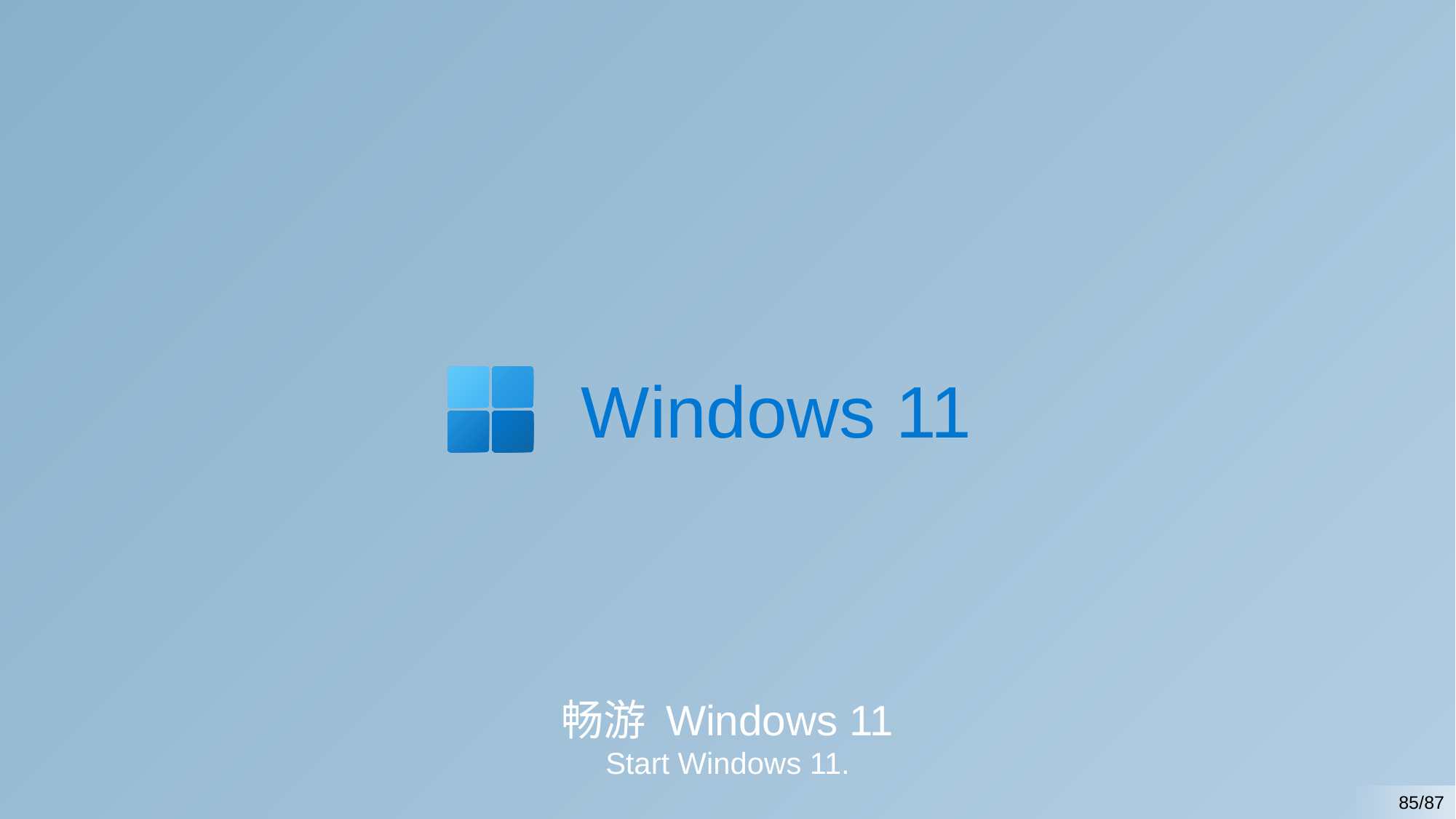

Windows 11

畅游 Windows 11
Start Windows 11.